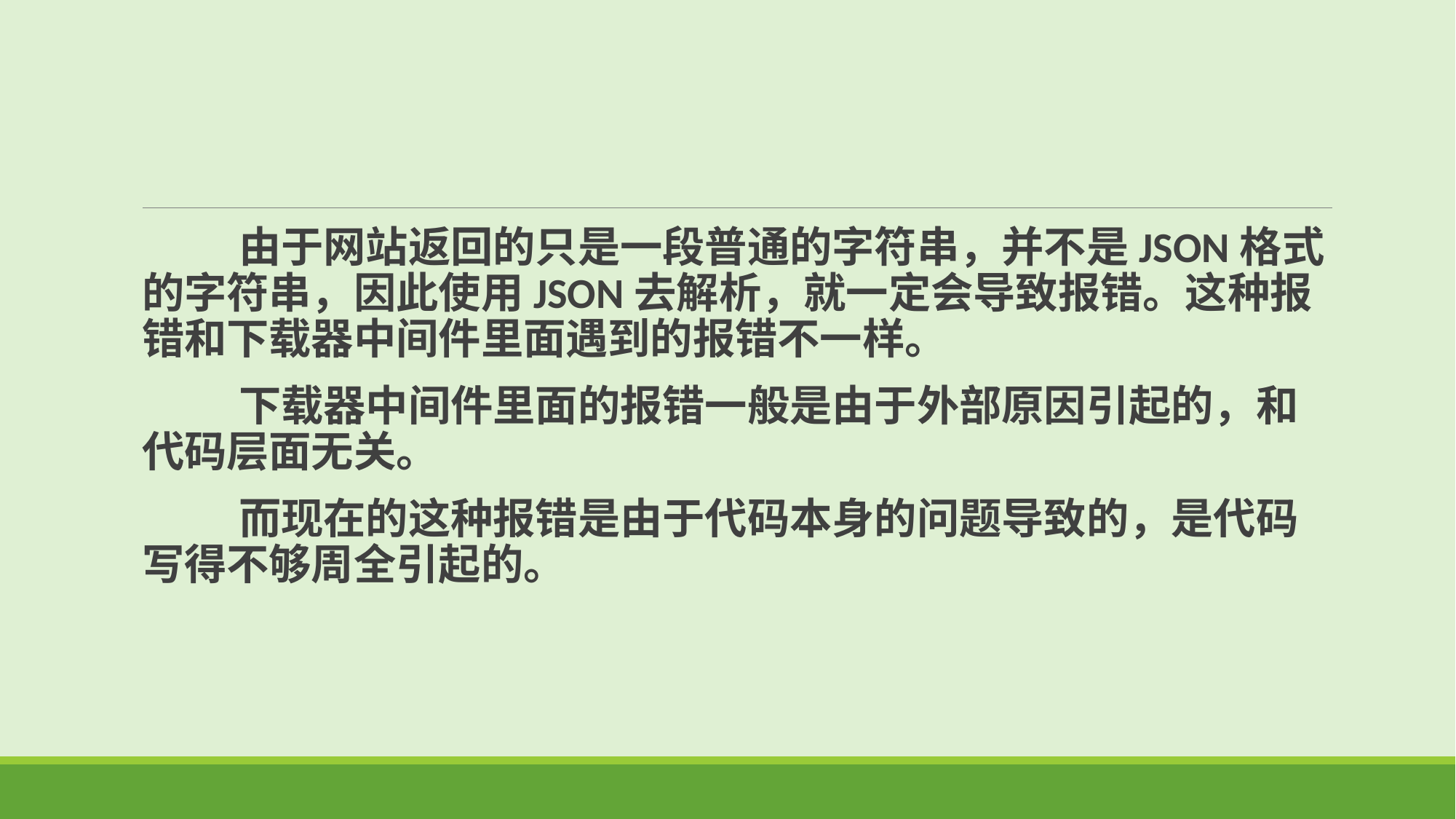

由于网站返回的只是一段普通的字符串，并不是JSON格式的字符串，因此使用JSON去解析，就一定会导致报错。这种报错和下载器中间件里面遇到的报错不一样。
         下载器中间件里面的报错一般是由于外部原因引起的，和代码层面无关。
         而现在的这种报错是由于代码本身的问题导致的，是代码写得不够周全引起的。